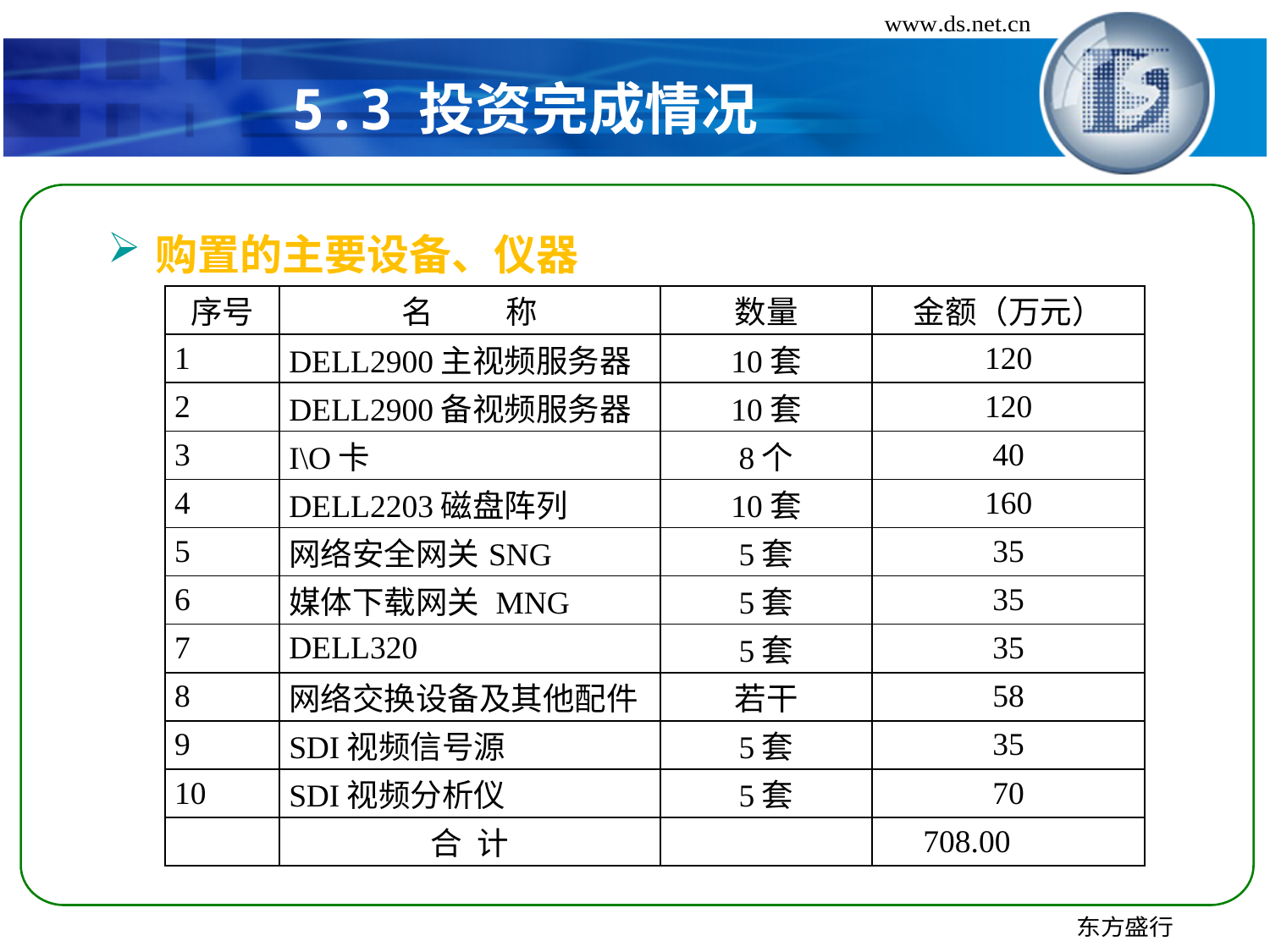

# 5.3	投资完成情况
购置的主要设备、仪器
| 序号 | 名 称 | 数量 | 金额（万元） |
| --- | --- | --- | --- |
| 1 | DELL2900主视频服务器 | 10套 | 120 |
| 2 | DELL2900备视频服务器 | 10套 | 120 |
| 3 | I\O卡 | 8个 | 40 |
| 4 | DELL2203磁盘阵列 | 10套 | 160 |
| 5 | 网络安全网关SNG | 5套 | 35 |
| 6 | 媒体下载网关 MNG | 5套 | 35 |
| 7 | DELL320 | 5套 | 35 |
| 8 | 网络交换设备及其他配件 | 若干 | 58 |
| 9 | SDI视频信号源 | 5套 | 35 |
| 10 | SDI视频分析仪 | 5套 | 70 |
|  | 合 计 |  | 708.00 |